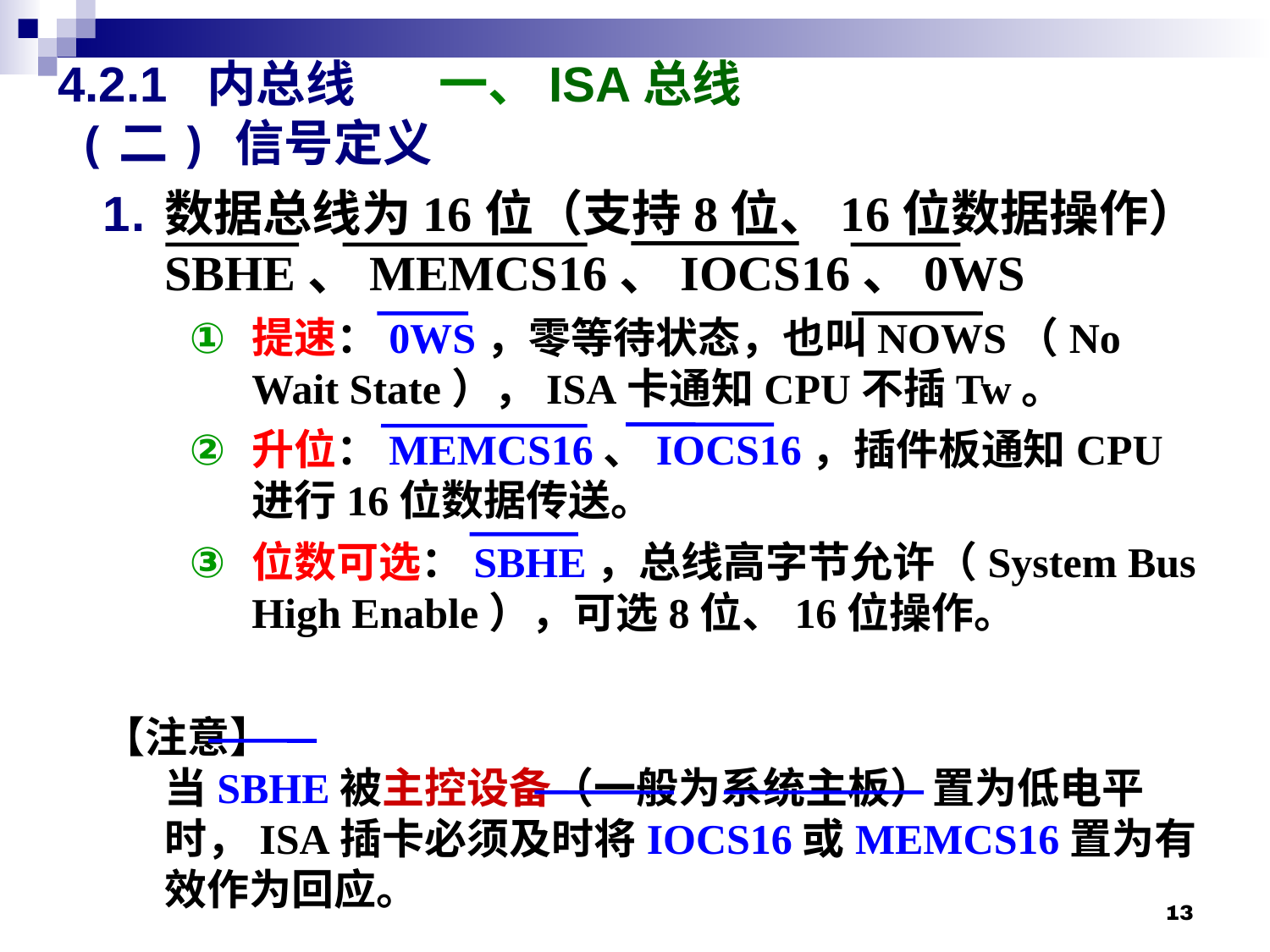

# 4.2.1  内总线 	一、ISA总线
(二) 信号定义
数据总线为16位（支持8位、16位数据操作）
SBHE、MEMCS16、IOCS16、0WS
提速：0WS，零等待状态，也叫NOWS（No Wait State），ISA卡通知CPU不插Tw。
升位：MEMCS16、IOCS16，插件板通知CPU进行16位数据传送。
位数可选：SBHE，总线高字节允许（System Bus High Enable），可选8位、16位操作。

【注意】
当SBHE被主控设备（一般为系统主板）置为低电平时，ISA插卡必须及时将IOCS16或MEMCS16置为有效作为回应。

13